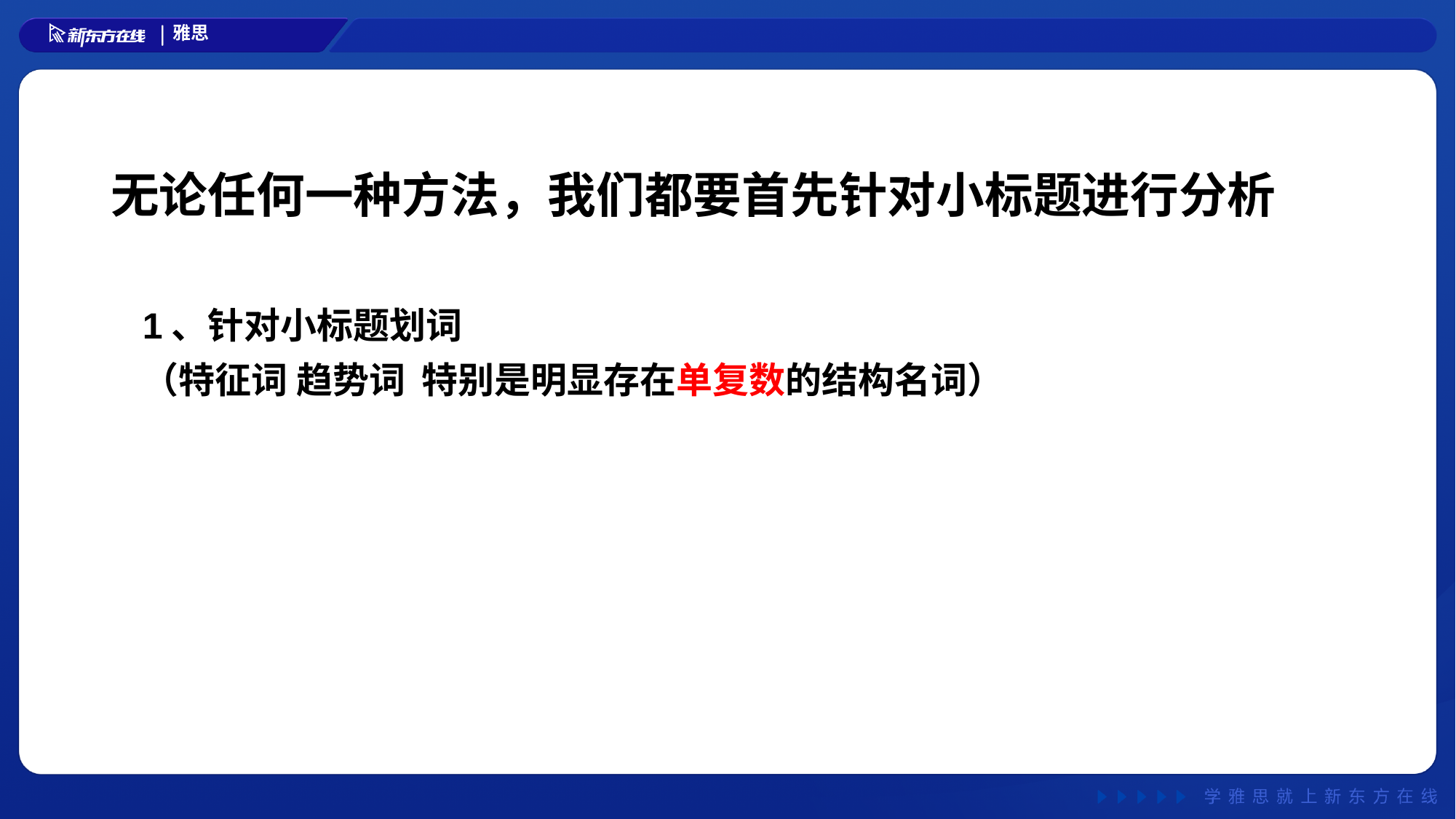

# 无论任何一种方法，我们都要首先针对小标题进行分析
1、针对小标题划词
（特征词 趋势词  特别是明显存在单复数的结构名词）